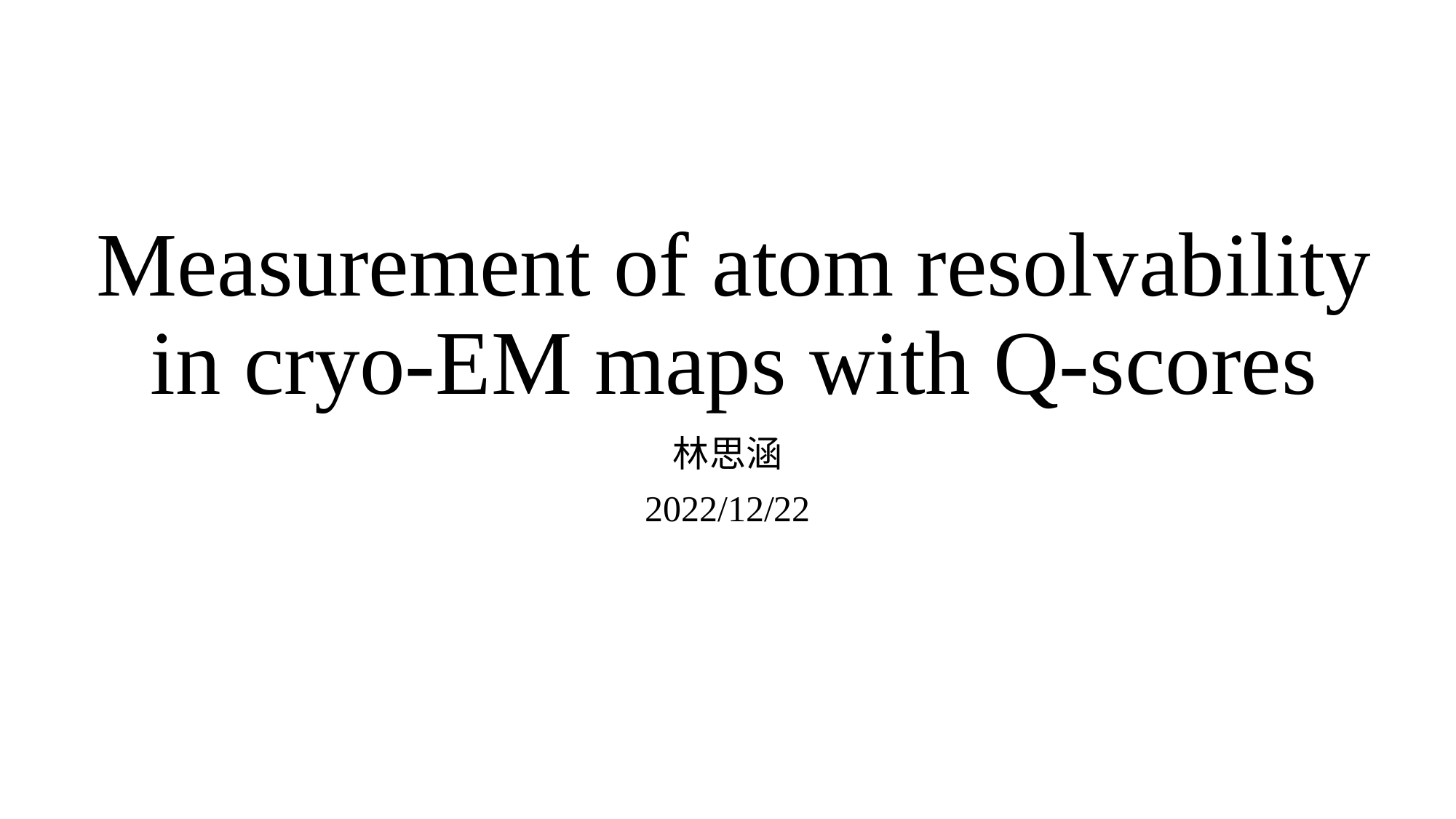

# Measurement of atom resolvability in cryo-EM maps with Q-scores
林思涵
2022/12/22